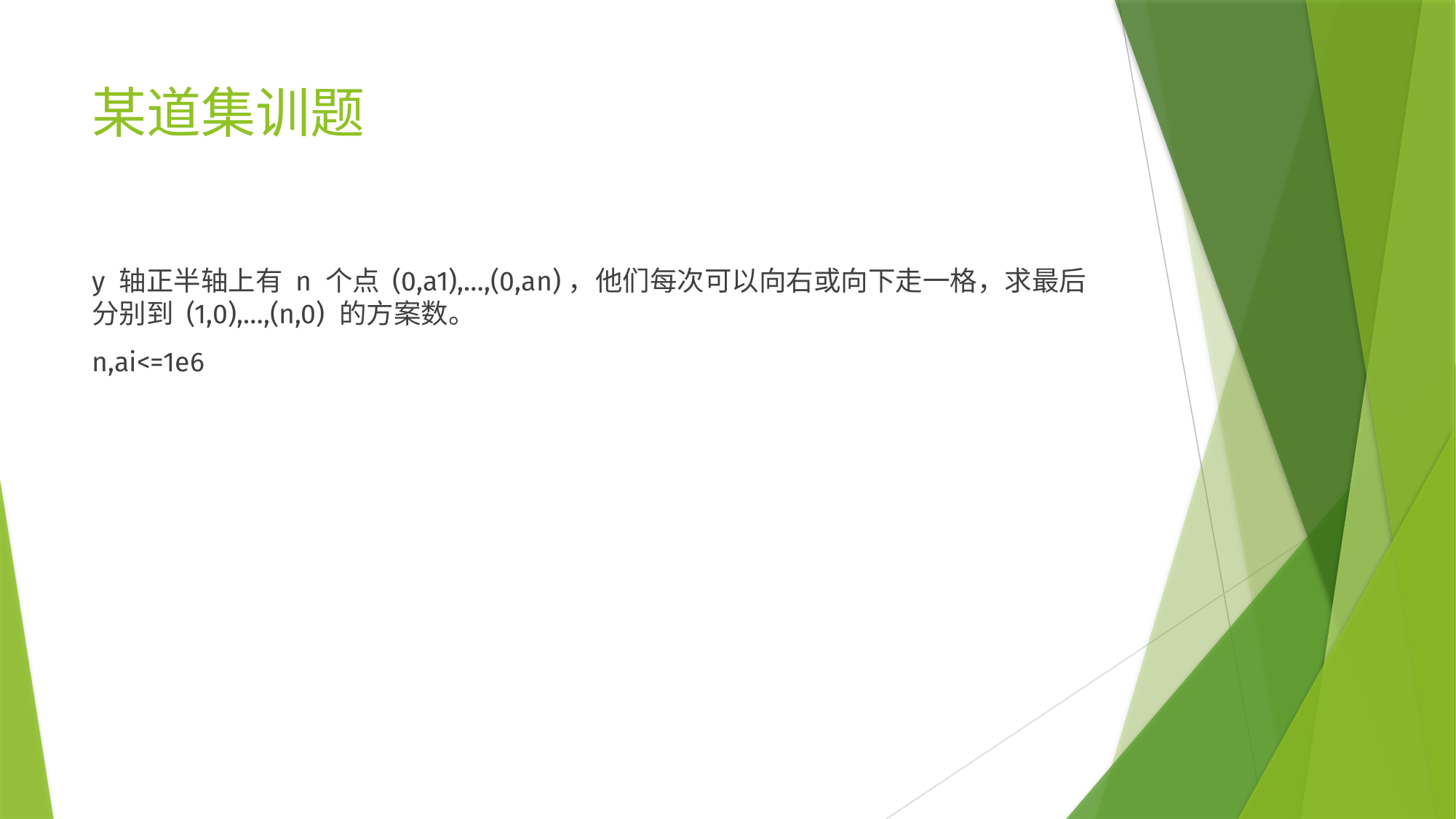

# 某道集训题
y 轴正半轴上有 n 个点 (0,a1),…,(0,an)，他们每次可以向右或向下走一格，求最后分别到 (1,0),…,(n,0) 的方案数。
n,ai<=1e6